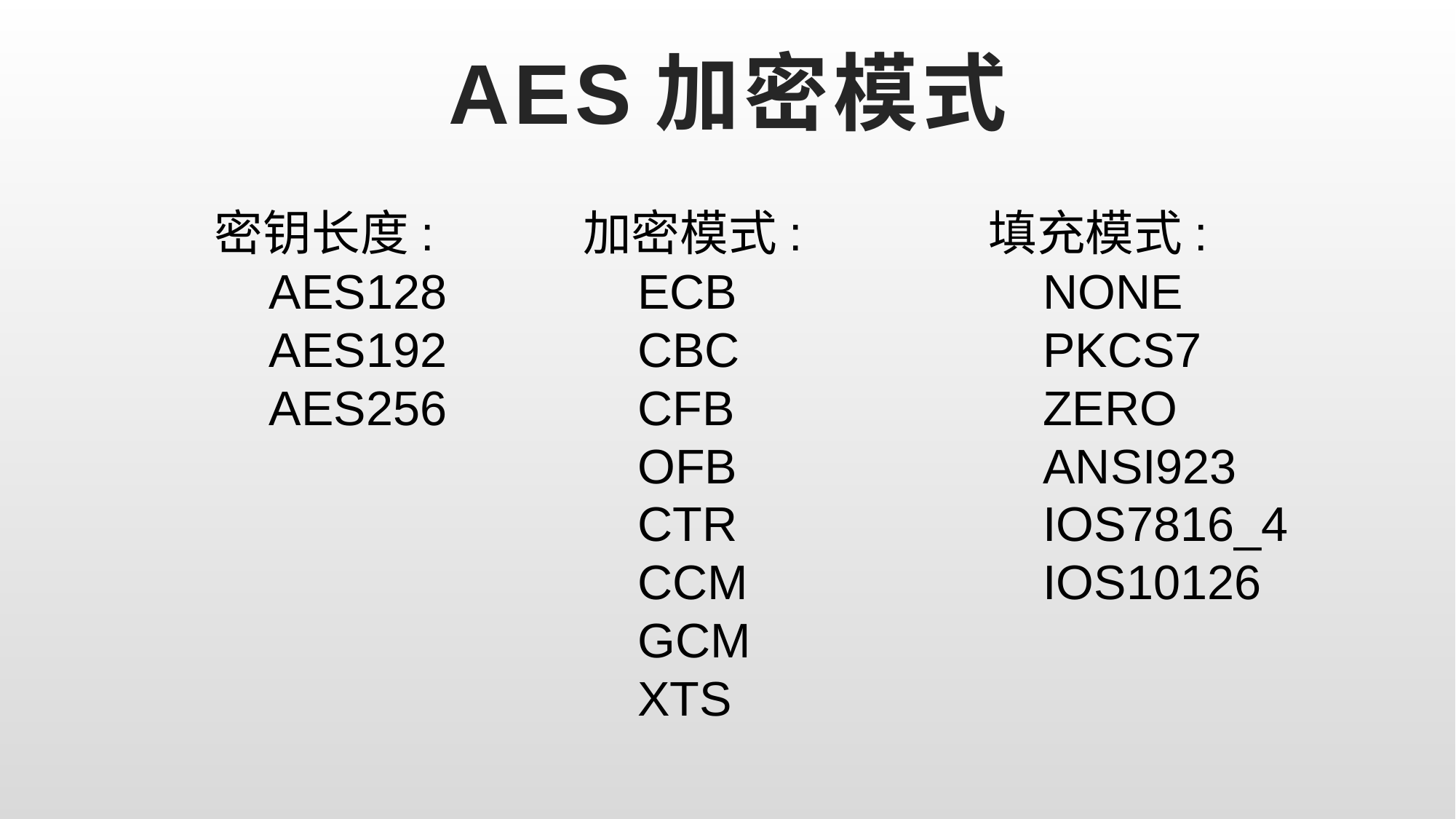

# AES加密模式
密钥长度:
AES128
AES192
AES256
加密模式:
ECB
CBC
CFB
OFB
CTR
CCM
GCM
XTS
填充模式:
NONE
PKCS7
ZERO
ANSI923
IOS7816_4
IOS10126